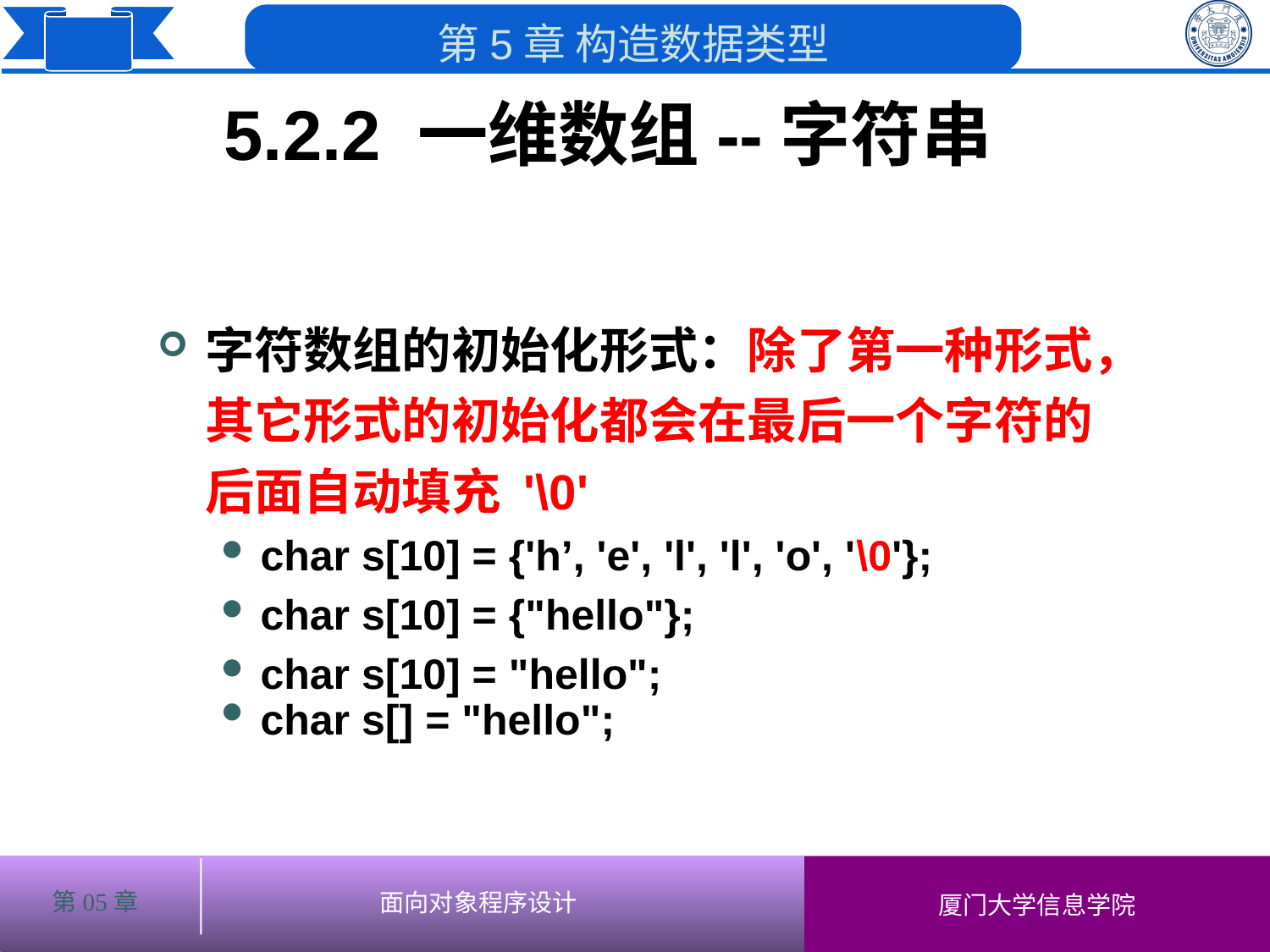

5.2.2 一维数组--字符串
# 字符数组的初始化形式：除了第一种形式，其它形式的初始化都会在最后一个字符的后面自动填充 '\0'
char s[10] = {'h’, 'e', 'l', 'l', 'o', '\0'};
char s[10] = {"hello"};
char s[10] = "hello";
char s[] = "hello";
18